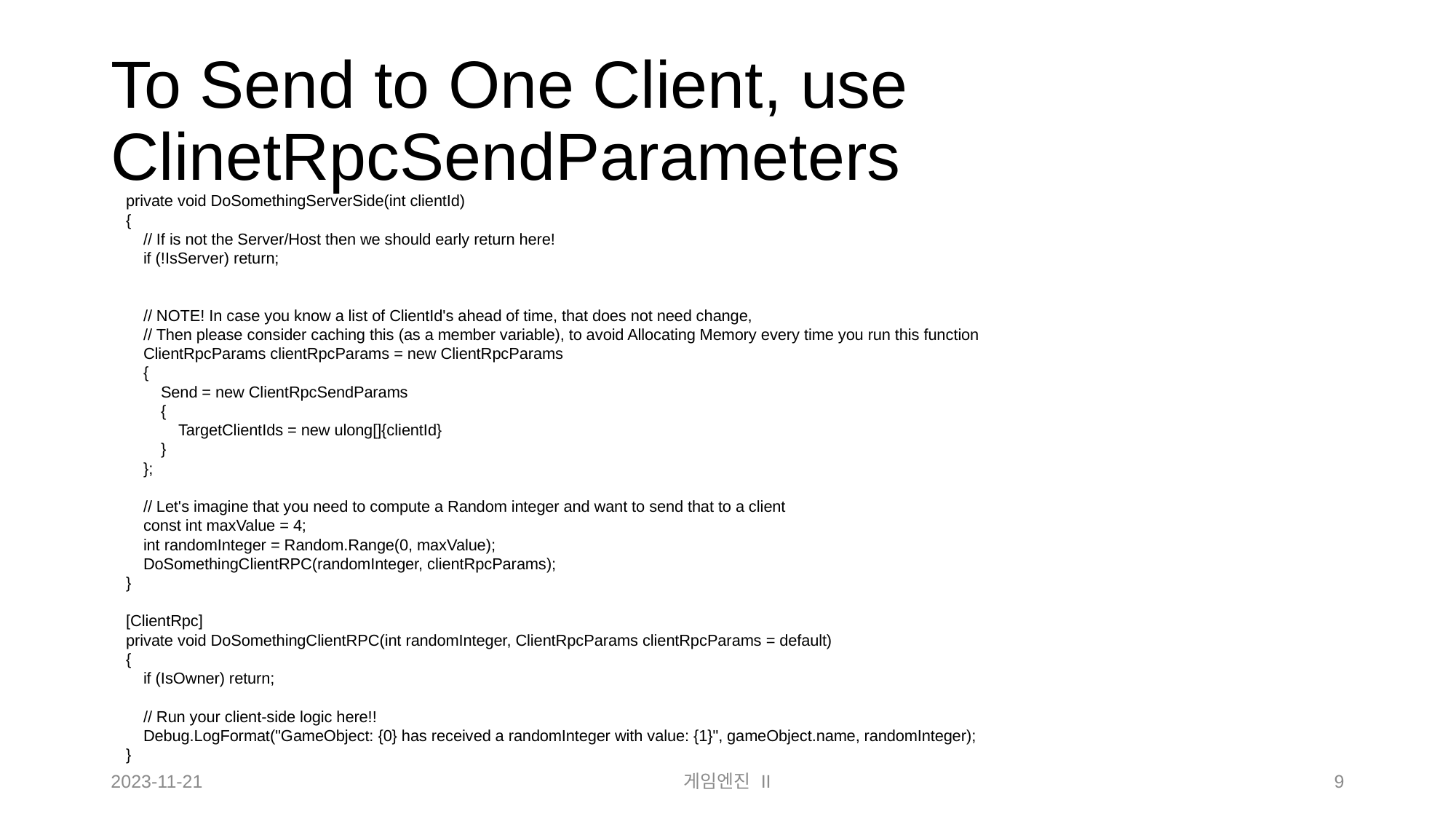

# To Send to One Client, use ClinetRpcSendParameters
    private void DoSomethingServerSide(int clientId)
    {
        // If is not the Server/Host then we should early return here!
        if (!IsServer) return;

        // NOTE! In case you know a list of ClientId's ahead of time, that does not need change,
        // Then please consider caching this (as a member variable), to avoid Allocating Memory every time you run this function
        ClientRpcParams clientRpcParams = new ClientRpcParams
        {
            Send = new ClientRpcSendParams
            {
                TargetClientIds = new ulong[]{clientId}
            }
        };

        // Let's imagine that you need to compute a Random integer and want to send that to a client
        const int maxValue = 4;
        int randomInteger = Random.Range(0, maxValue);
        DoSomethingClientRPC(randomInteger, clientRpcParams);
    }

    [ClientRpc]
    private void DoSomethingClientRPC(int randomInteger, ClientRpcParams clientRpcParams = default)
    {
        if (IsOwner) return;

        // Run your client-side logic here!!
        Debug.LogFormat("GameObject: {0} has received a randomInteger with value: {1}", gameObject.name, randomInteger);
    }
2023-11-21
게임엔진 II
9